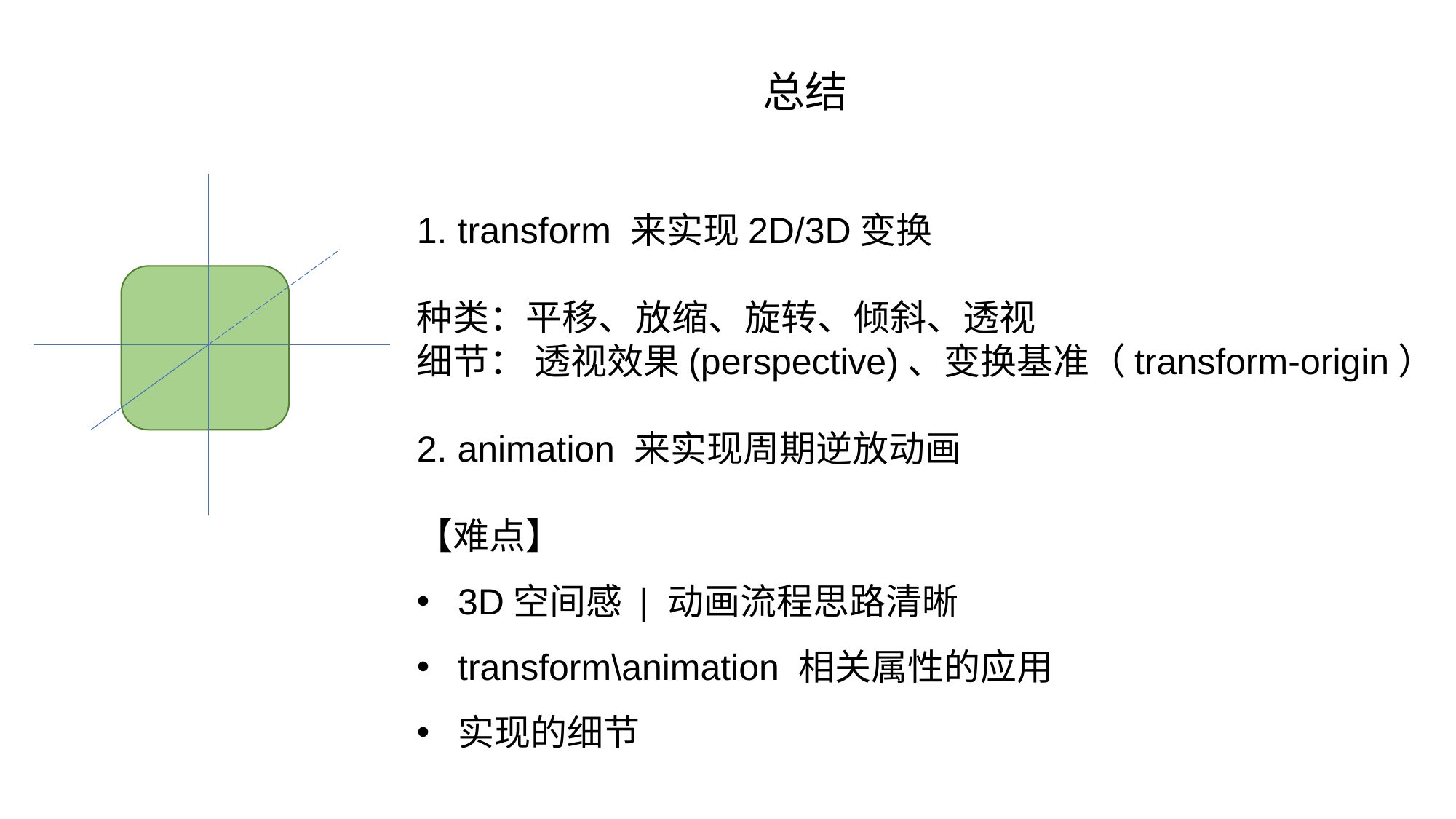

总结
1. transform 来实现2D/3D变换

种类：平移、放缩、旋转、倾斜、透视
细节： 透视效果(perspective)、变换基准（transform-origin）

2. animation 来实现周期逆放动画

【难点】
3D空间感 | 动画流程思路清晰
transform\animation 相关属性的应用
实现的细节